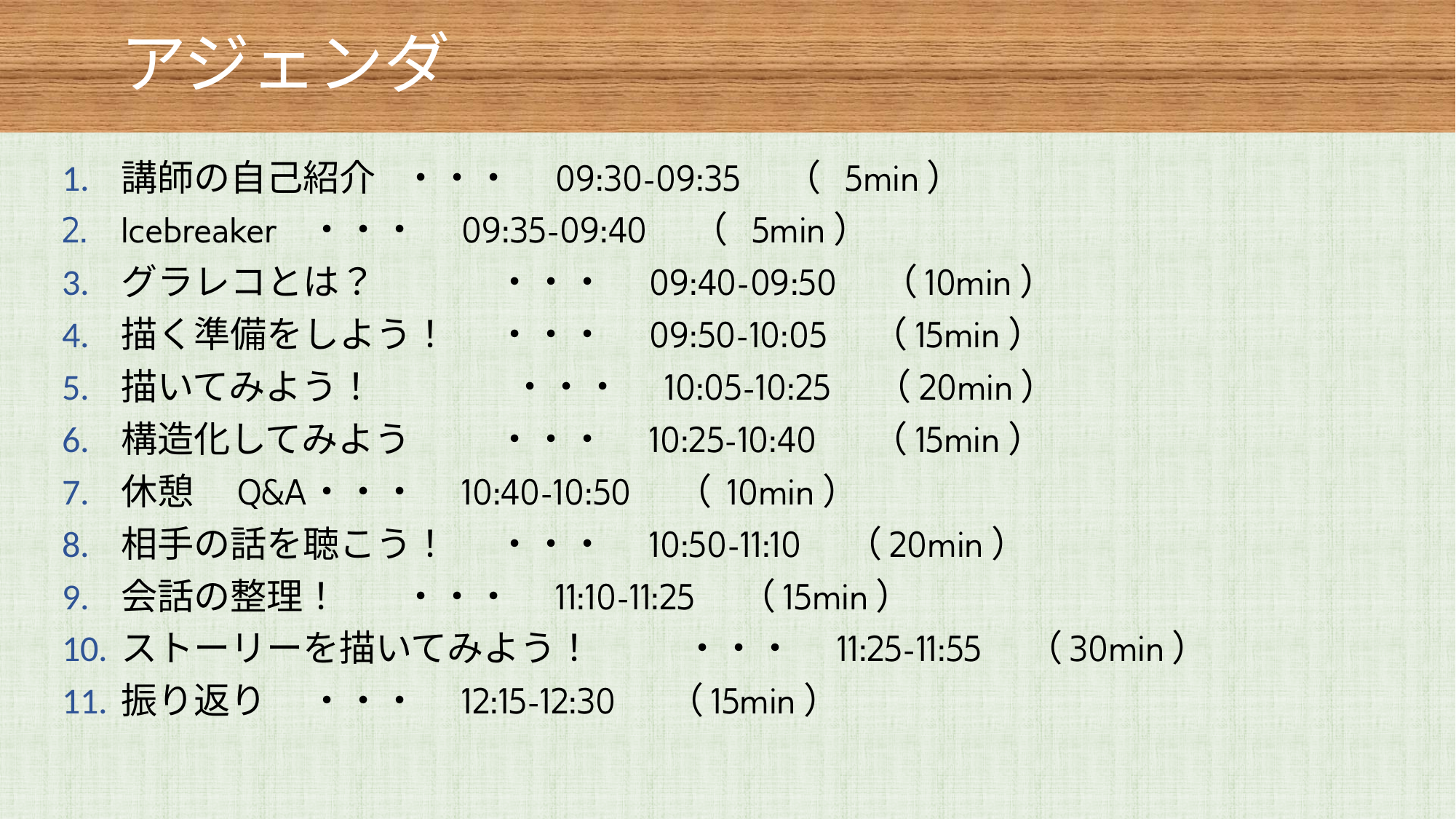

# アジェンダ
講師の自己紹介				・・・　09:30-09:35　（  5min）
Icebreaker					・・・　09:35-09:40　（  5min）
グラレコとは？			　 	・・・　09:40-09:50　（10min）
描く準備をしよう！			・・・　09:50-10:05　（15min）
描いてみよう！			　　　・・・　10:05-10:25　（20min）
構造化してみよう　　			・・・　10:25-10:40 　（15min）
休憩　Q&A				・・・　10:40-10:50　（ 10min）
相手の話を聴こう！			・・・　10:50-11:10　（20min）
会話の整理！				・・・　11:10-11:25　（15min）
ストーリーを描いてみよう！		・・・　11:25-11:55　（30min）
振り返り					・・・　12:15-12:30    （15min）